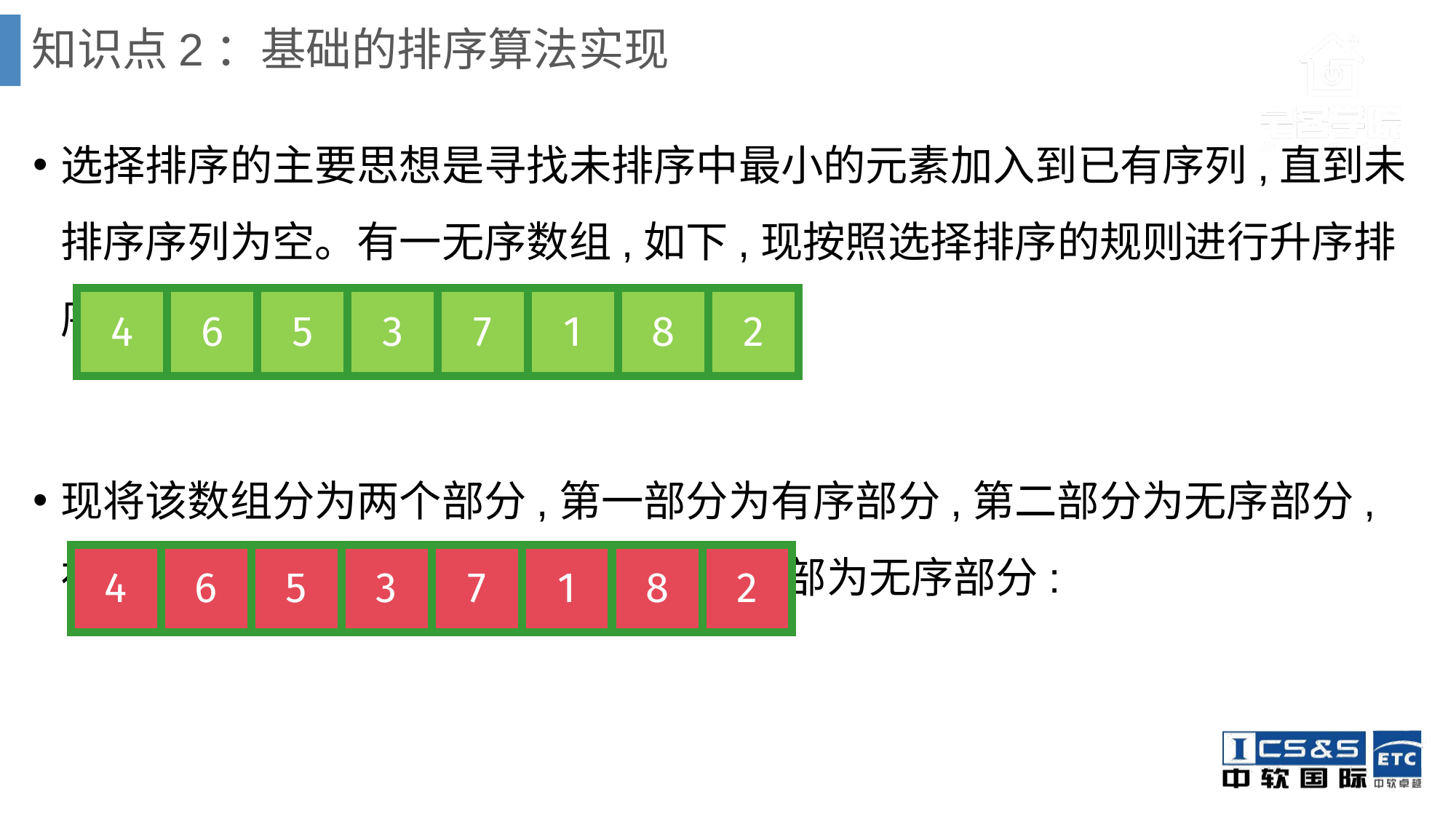

# 知识点2：基础的排序算法实现
选择排序的主要思想是寻找未排序中最小的元素加入到已有序列,直到未排序序列为空。有一无序数组,如下,现按照选择排序的规则进行升序排序:

现将该数组分为两个部分,第一部分为有序部分,第二部分为无序部分,在初始时,有序部分的元素数量为0,全部为无序部分:

| 4 | 6 | 5 | 3 | 7 | 1 | 8 | 2 |
| --- | --- | --- | --- | --- | --- | --- | --- |
| 4 | 6 | 5 | 3 | 7 | 1 | 8 | 2 |
| --- | --- | --- | --- | --- | --- | --- | --- |